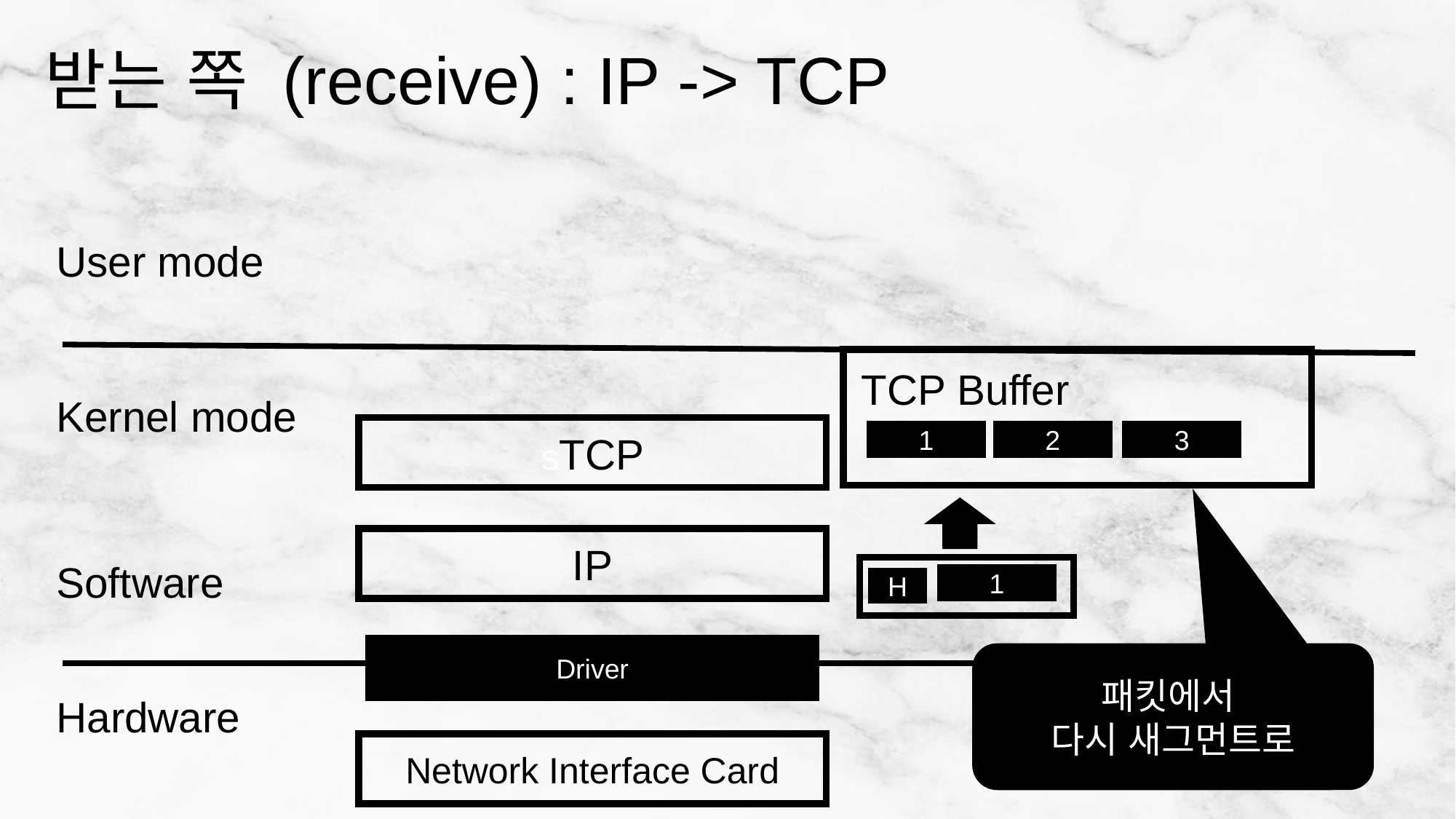

# 받는 쪽 (receive) : IP -> TCP
User mode

TCP Buffer
Kernel mode
STCP
3
1
2

IP
Software

1
H
Driver
패킷에서
다시 새그먼트로
Hardware
Network Interface Card